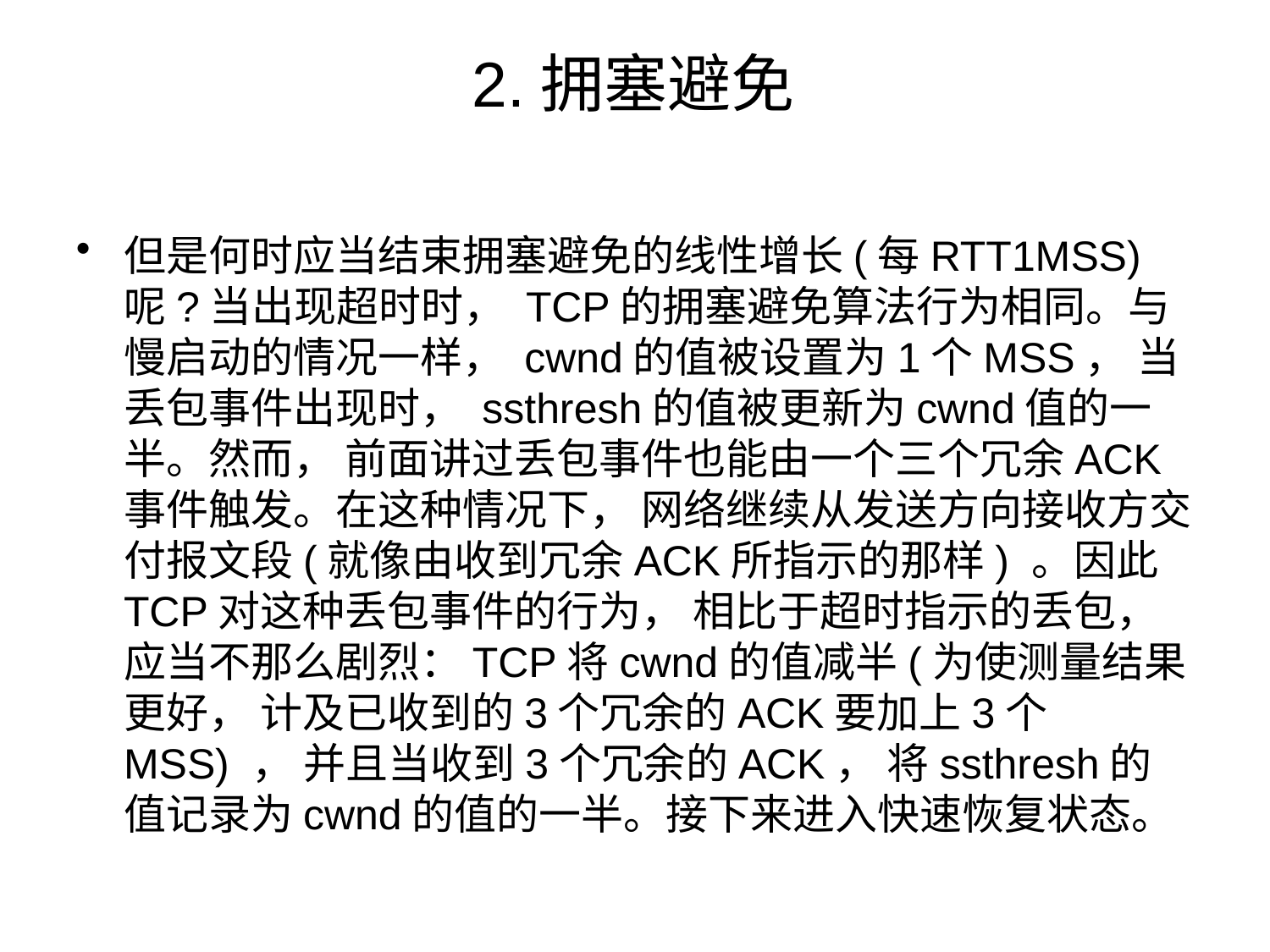

# 2.拥塞避免
但是何时应当结束拥塞避免的线性增长(每RTT1MSS) 呢?当出现超时时， TCP的拥塞避免算法行为相同。与慢启动的情况一样， cwnd的值被设置为1个MSS， 当丢包事件出现时， ssthresh的值被更新为cwnd值的一半。然而， 前面讲过丢包事件也能由一个三个冗余ACK事件触发。在这种情况下， 网络继续从发送方向接收方交付报文段(就像由收到冗余ACK所指示的那样) 。因此TCP对这种丢包事件的行为， 相比于超时指示的丢包，应当不那么剧烈：TCP将cwnd的值减半(为使测量结果更好， 计及已收到的3个冗余的ACK要加上3个MSS) ， 并且当收到3个冗余的ACK， 将ssthresh的值记录为cwnd的值的一半。接下来进入快速恢复状态。